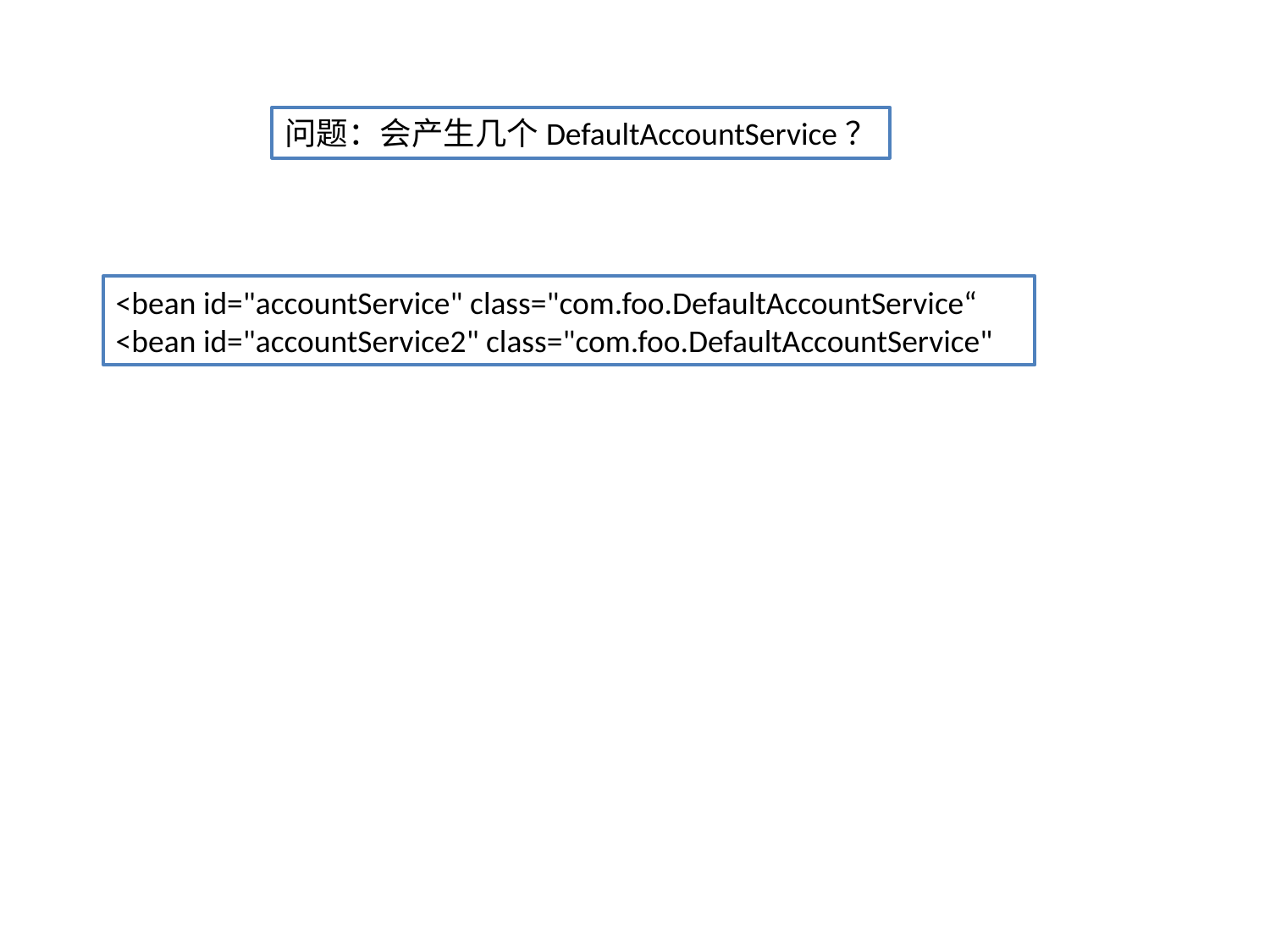

问题：会产生几个DefaultAccountService？
<bean id="accountService" class="com.foo.DefaultAccountService“
<bean id="accountService2" class="com.foo.DefaultAccountService"